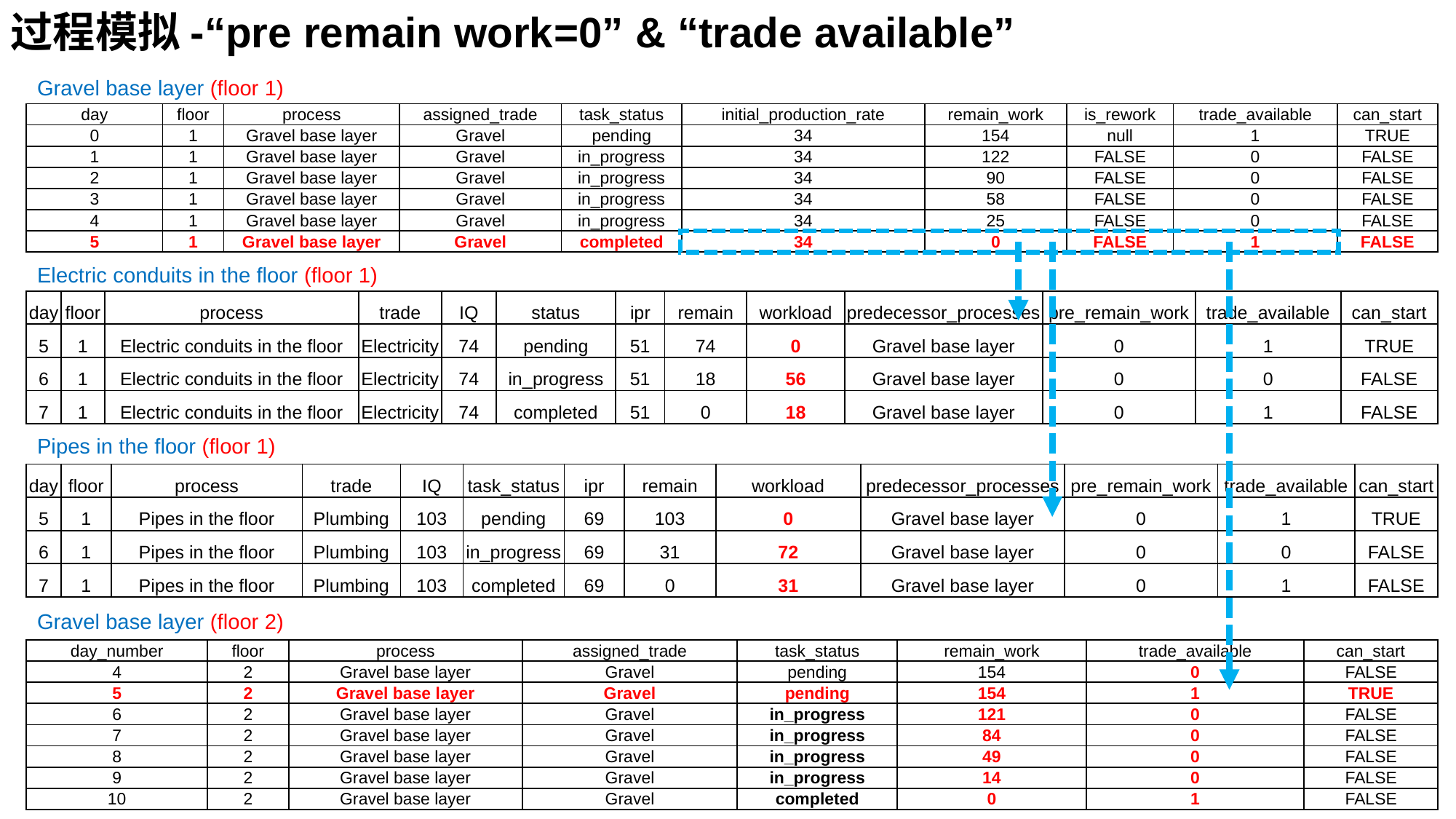

过程模拟-“pre remain work=0” & “trade available”

Gravel base layer (floor 1)
| day | floor | process | assigned\_trade | task\_status | initial\_production\_rate | remain\_work | is\_rework | trade\_available | can\_start |
| --- | --- | --- | --- | --- | --- | --- | --- | --- | --- |
| 0 | 1 | Gravel base layer | Gravel | pending | 34 | 154 | null | 1 | TRUE |
| 1 | 1 | Gravel base layer | Gravel | in\_progress | 34 | 122 | FALSE | 0 | FALSE |
| 2 | 1 | Gravel base layer | Gravel | in\_progress | 34 | 90 | FALSE | 0 | FALSE |
| 3 | 1 | Gravel base layer | Gravel | in\_progress | 34 | 58 | FALSE | 0 | FALSE |
| 4 | 1 | Gravel base layer | Gravel | in\_progress | 34 | 25 | FALSE | 0 | FALSE |
| 5 | 1 | Gravel base layer | Gravel | completed | 34 | 0 | FALSE | 1 | FALSE |

Electric conduits in the floor (floor 1)
| day | floor | process | trade | IQ | status | ipr | remain | workload | predecessor\_processes | pre\_remain\_work | trade\_available | can\_start |
| --- | --- | --- | --- | --- | --- | --- | --- | --- | --- | --- | --- | --- |
| 5 | 1 | Electric conduits in the floor | Electricity | 74 | pending | 51 | 74 | 0 | Gravel base layer | 0 | 1 | TRUE |
| 6 | 1 | Electric conduits in the floor | Electricity | 74 | in\_progress | 51 | 18 | 56 | Gravel base layer | 0 | 0 | FALSE |
| 7 | 1 | Electric conduits in the floor | Electricity | 74 | completed | 51 | 0 | 18 | Gravel base layer | 0 | 1 | FALSE |
Pipes in the floor (floor 1)
| day | floor | process | trade | IQ | task\_status | ipr | remain | workload | predecessor\_processes | pre\_remain\_work | trade\_available | can\_start |
| --- | --- | --- | --- | --- | --- | --- | --- | --- | --- | --- | --- | --- |
| 5 | 1 | Pipes in the floor | Plumbing | 103 | pending | 69 | 103 | 0 | Gravel base layer | 0 | 1 | TRUE |
| 6 | 1 | Pipes in the floor | Plumbing | 103 | in\_progress | 69 | 31 | 72 | Gravel base layer | 0 | 0 | FALSE |
| 7 | 1 | Pipes in the floor | Plumbing | 103 | completed | 69 | 0 | 31 | Gravel base layer | 0 | 1 | FALSE |
Gravel base layer (floor 2)
| day\_number | floor | process | assigned\_trade | task\_status | remain\_work | trade\_available | can\_start |
| --- | --- | --- | --- | --- | --- | --- | --- |
| 4 | 2 | Gravel base layer | Gravel | pending | 154 | 0 | FALSE |
| 5 | 2 | Gravel base layer | Gravel | pending | 154 | 1 | TRUE |
| 6 | 2 | Gravel base layer | Gravel | in\_progress | 121 | 0 | FALSE |
| 7 | 2 | Gravel base layer | Gravel | in\_progress | 84 | 0 | FALSE |
| 8 | 2 | Gravel base layer | Gravel | in\_progress | 49 | 0 | FALSE |
| 9 | 2 | Gravel base layer | Gravel | in\_progress | 14 | 0 | FALSE |
| 10 | 2 | Gravel base layer | Gravel | completed | 0 | 1 | FALSE |